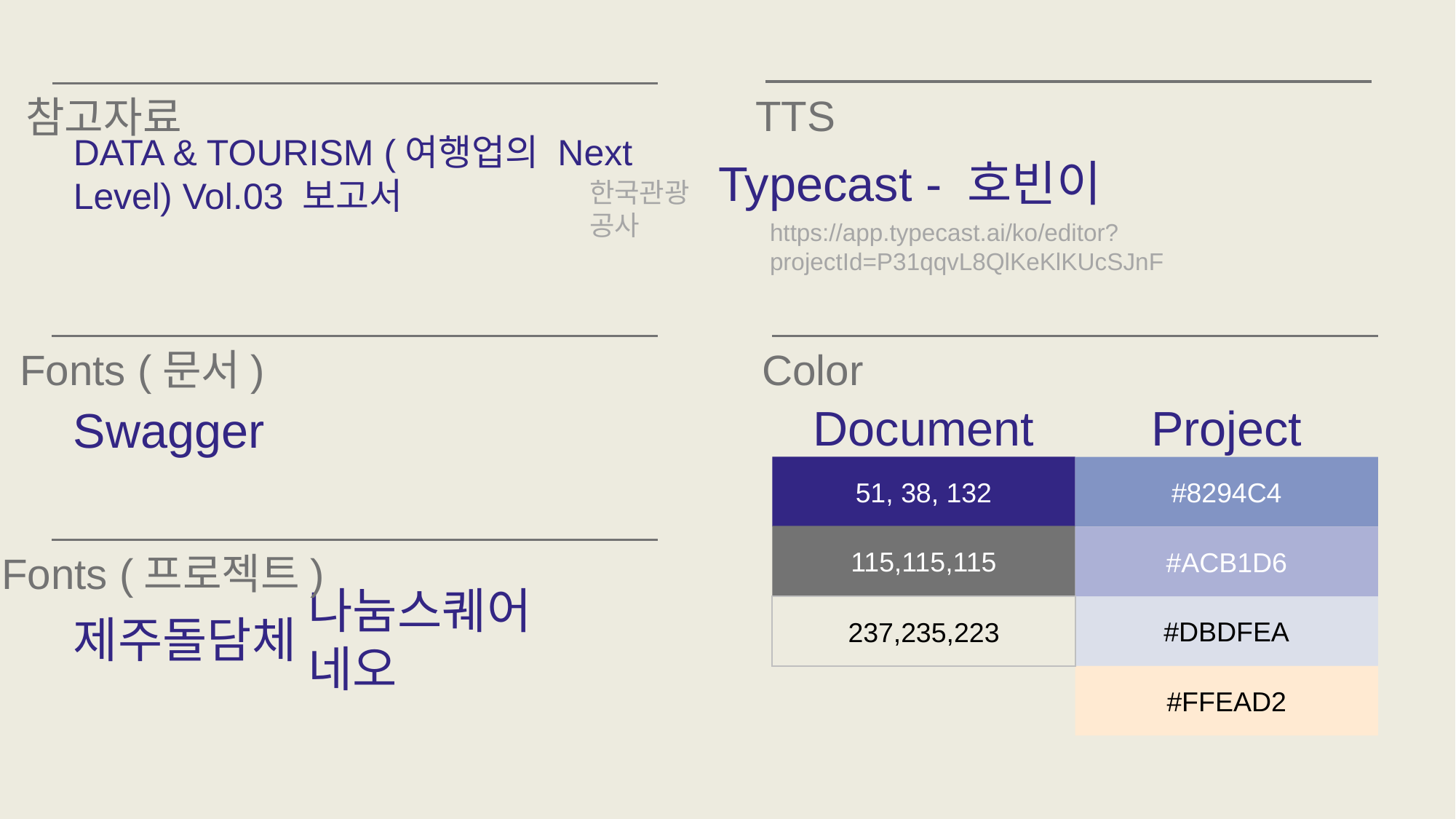

TTS
참고자료
DATA & TOURISM (여행업의 Next Level) Vol.03 보고서
Typecast - 호빈이
한국관광공사
https://app.typecast.ai/ko/editor?projectId=P31qqvL8QlKeKlKUcSJnF
Fonts (문서)
Color
Swagger
Document
Project
51, 38, 132
#8294C4
115,115,115
#ACB1D6
#DBDFEA
237,235,223
#FFEAD2
Fonts (프로젝트)
제주돌담체
나눔스퀘어 네오